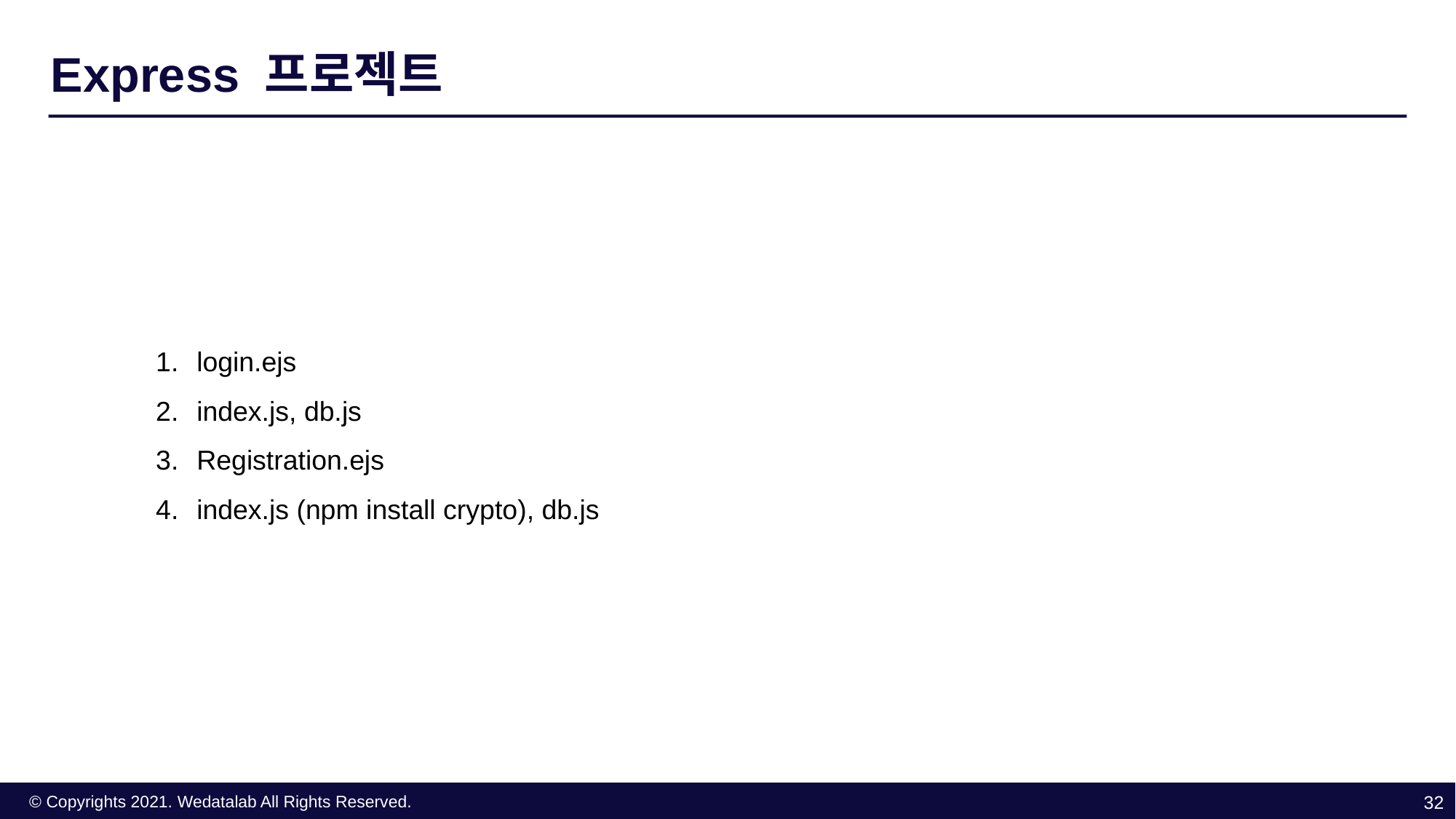

Express 프로젝트
login.ejs
index.js, db.js
Registration.ejs
index.js (npm install crypto), db.js
32
© Copyrights 2021. Wedatalab All Rights Reserved.